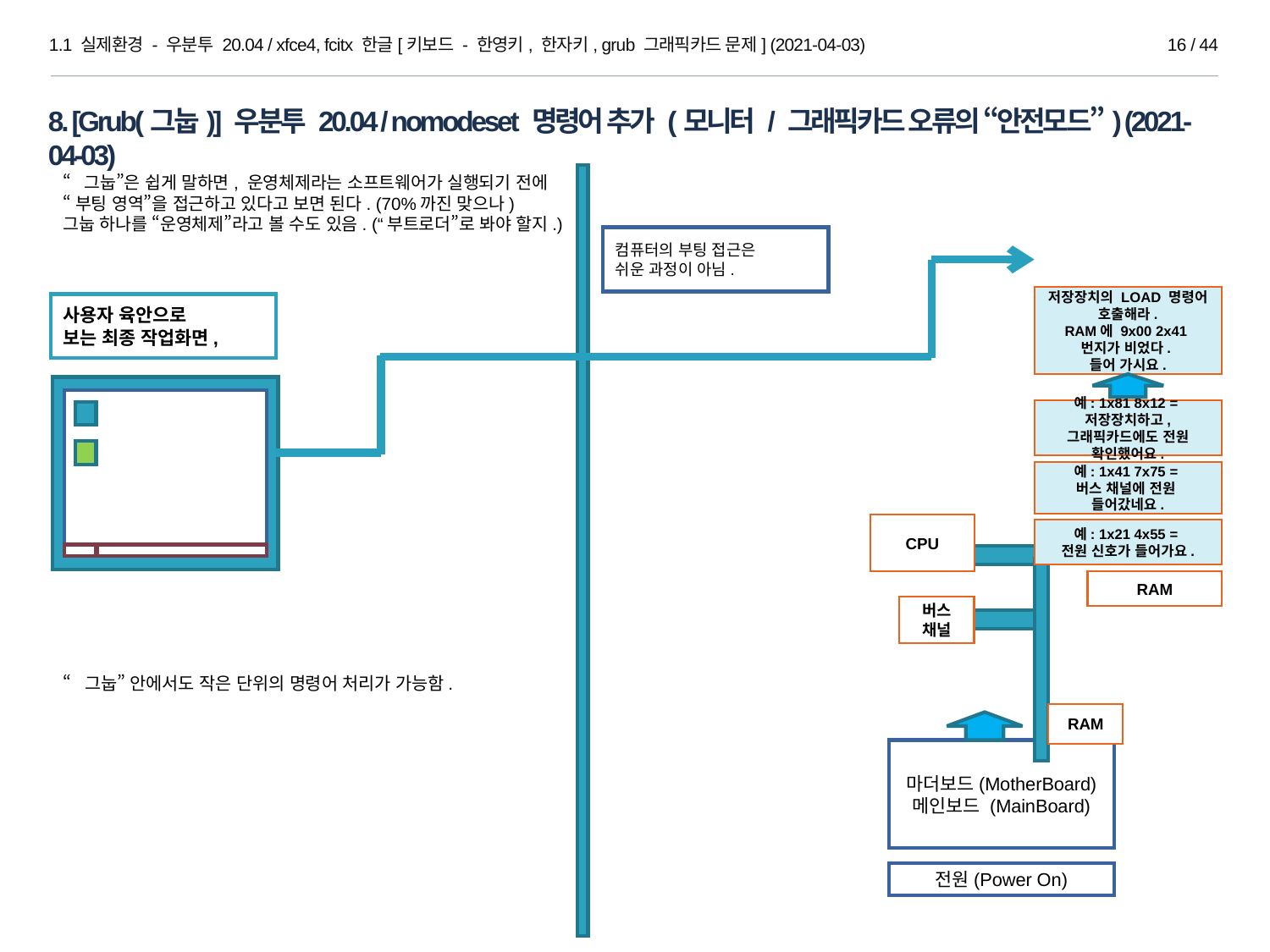

1.1 실제환경 - 우분투 20.04 / xfce4, fcitx 한글[키보드 - 한영키, 한자키, grub 그래픽카드 문제] (2021-04-03)
16 / 44

8. [Grub(그눕)] 우분투 20.04 / nomodeset 명령어 추가 (모니터 / 그래픽카드 오류의 “안전모드”) (2021-04-03)
“그눕”은 쉽게 말하면, 운영체제라는 소프트웨어가 실행되기 전에
“부팅 영역”을 접근하고 있다고 보면 된다. (70%까진 맞으나)
그눕 하나를 “운영체제”라고 볼 수도 있음. (“부트로더”로 봐야 할지.)

컴퓨터의 부팅 접근은
쉬운 과정이 아님.
저장장치의 LOAD 명령어
호출해라.
RAM에 9x00 2x41
번지가 비었다.
들어 가시요.
사용자 육안으로
보는 최종 작업화면,

예: 1x81 8x12 =
저장장치하고, 그래픽카드에도 전원 확인했어요.

예: 1x41 7x75 =
버스 채널에 전원
들어갔네요.
CPU
예: 1x21 4x55 =
전원 신호가 들어가요.

RAM
버스
채널

“그눕” 안에서도 작은 단위의 명령어 처리가 가능함.
RAM

마더보드(MotherBoard)
메인보드 (MainBoard)
전원(Power On)